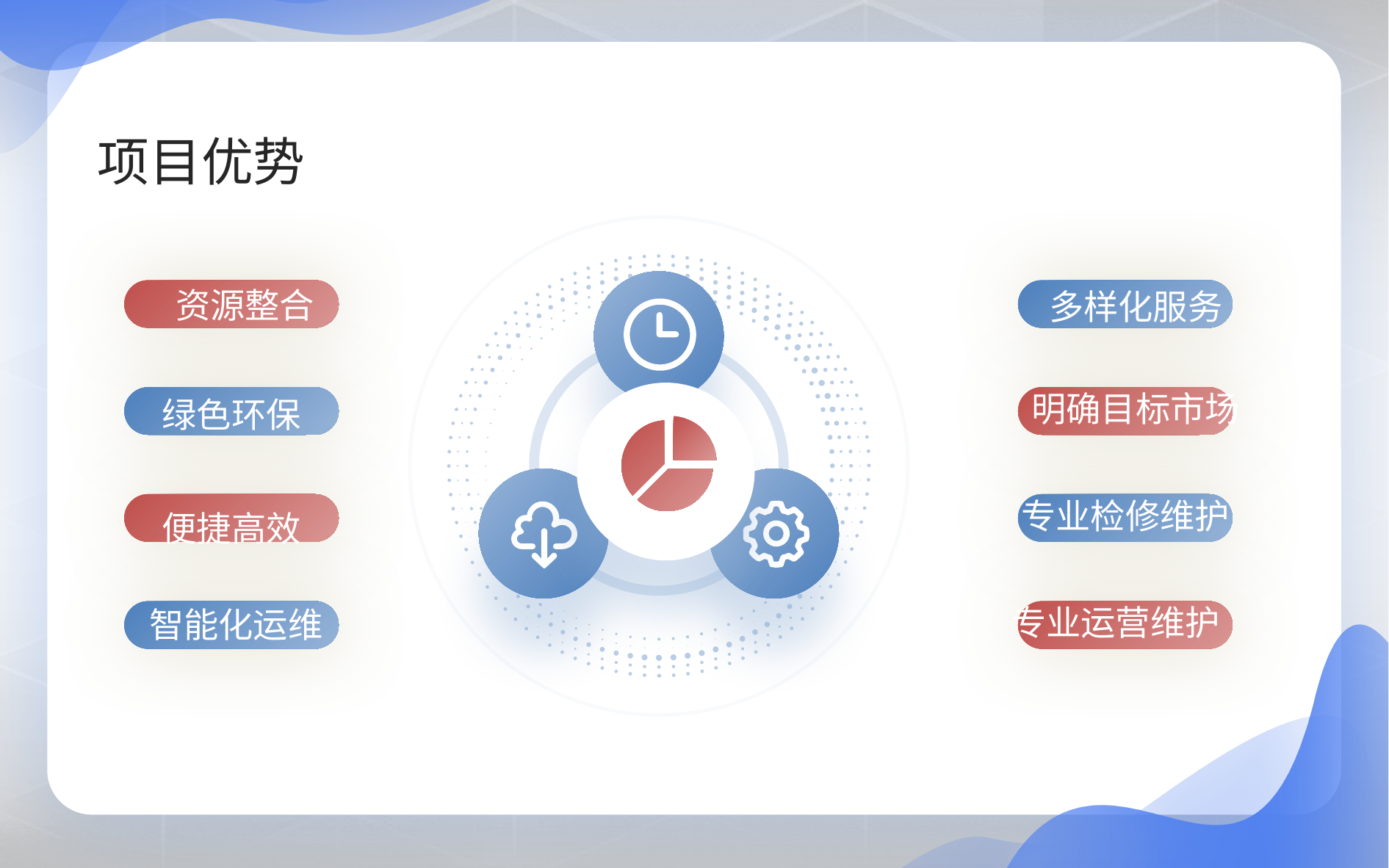

项目优势

资源整合

多样化服务
明确目标市场
绿色环保
专业检修维护
便捷高效
专业运营维护
智能化运维